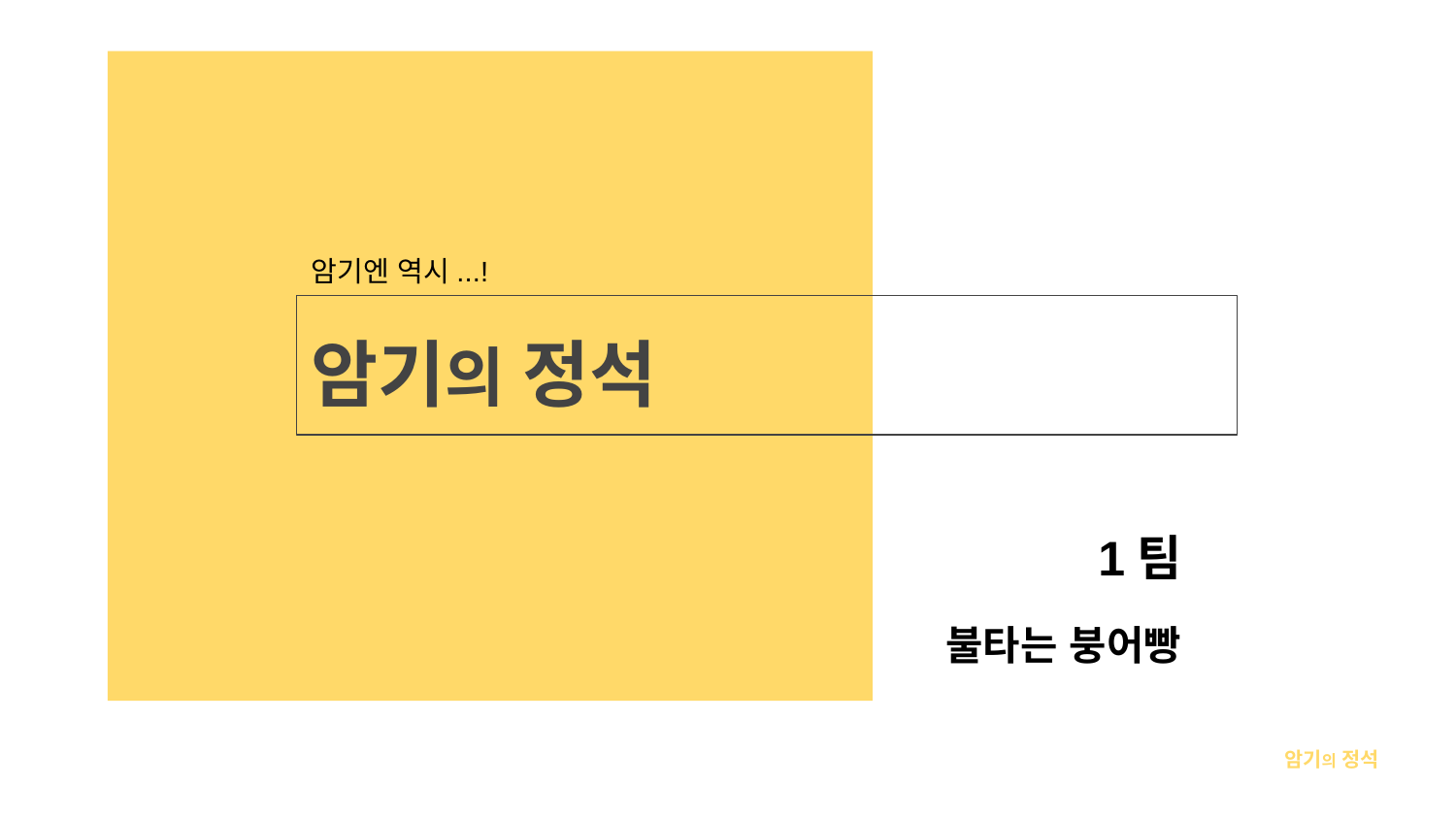

암기엔 역시...!
# 암기의 정석
1팀

불타는 붕어빵